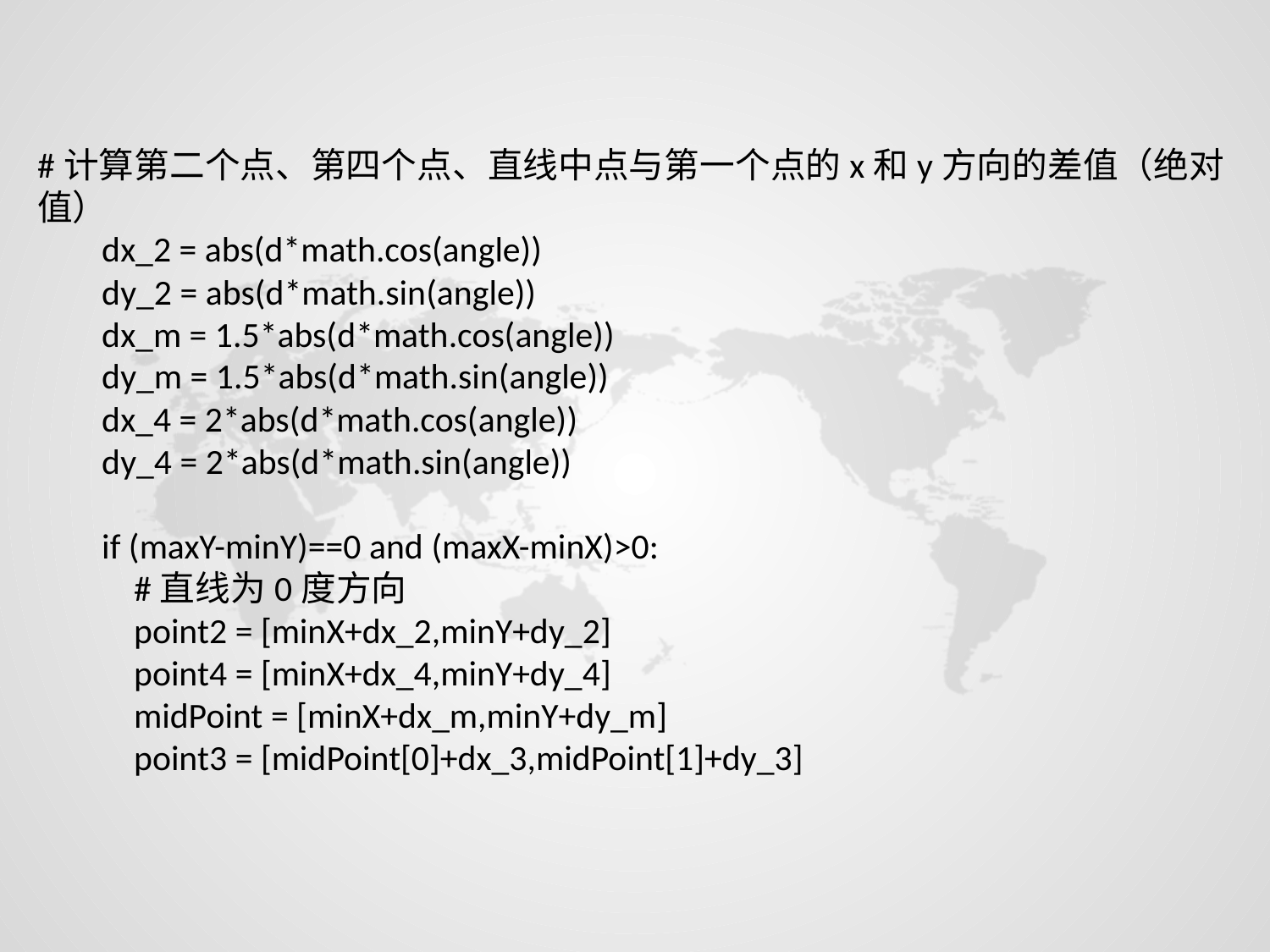

#计算第二个点、第四个点、直线中点与第一个点的x和y方向的差值（绝对值）
        dx_2 = abs(d*math.cos(angle))
        dy_2 = abs(d*math.sin(angle))
        dx_m = 1.5*abs(d*math.cos(angle))
        dy_m = 1.5*abs(d*math.sin(angle))
        dx_4 = 2*abs(d*math.cos(angle))
        dy_4 = 2*abs(d*math.sin(angle))

        if (maxY-minY)==0 and (maxX-minX)>0:
            #直线为0度方向
            point2 = [minX+dx_2,minY+dy_2]
            point4 = [minX+dx_4,minY+dy_4]
            midPoint = [minX+dx_m,minY+dy_m]
            point3 = [midPoint[0]+dx_3,midPoint[1]+dy_3]